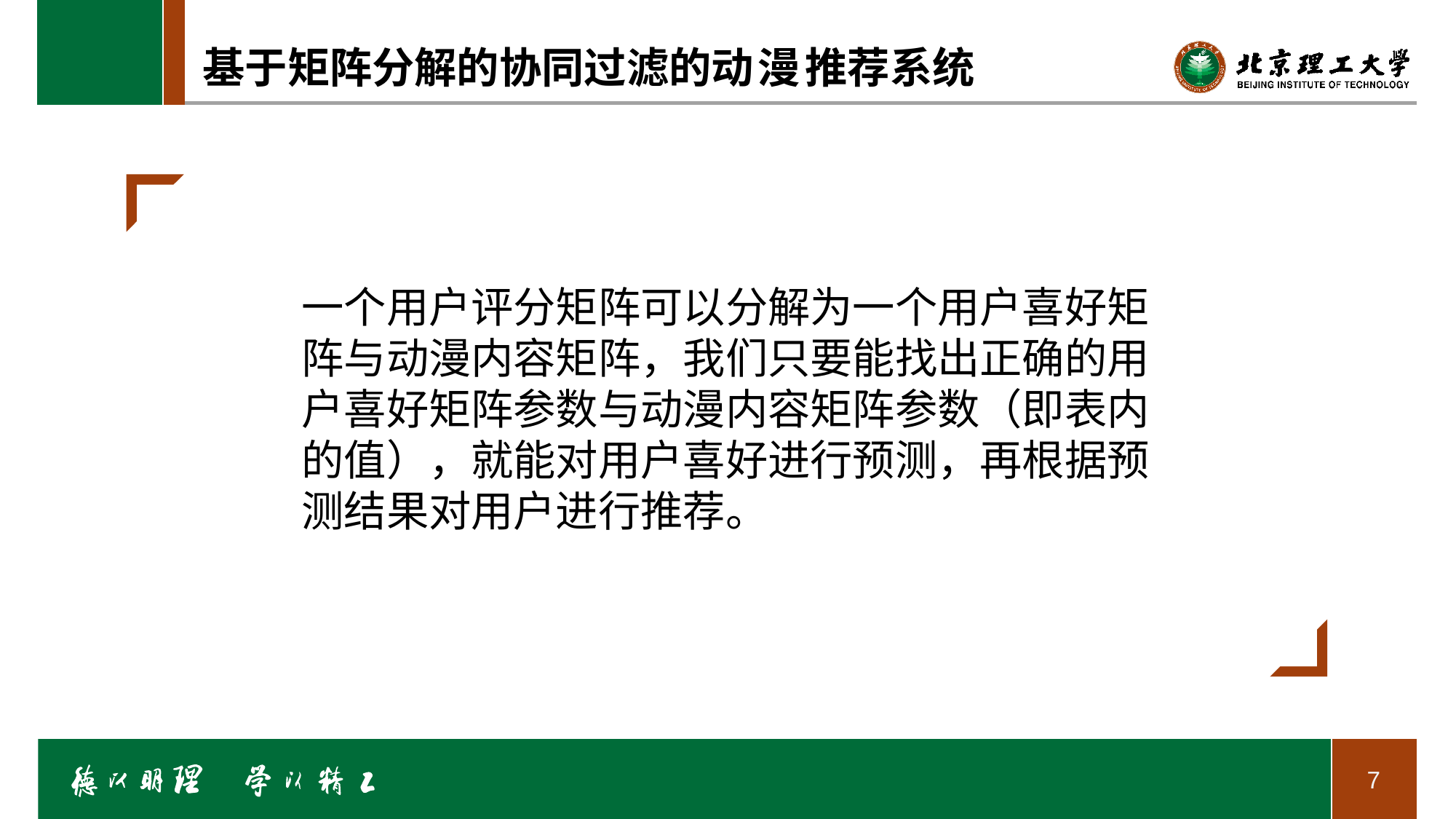

# 基于矩阵分解的协同过滤的动漫推荐系统

一个用户评分矩阵可以分解为一个用户喜好矩阵与动漫内容矩阵，我们只要能找出正确的用户喜好矩阵参数与动漫内容矩阵参数（即表内的值），就能对用户喜好进行预测，再根据预测结果对用户进行推荐。